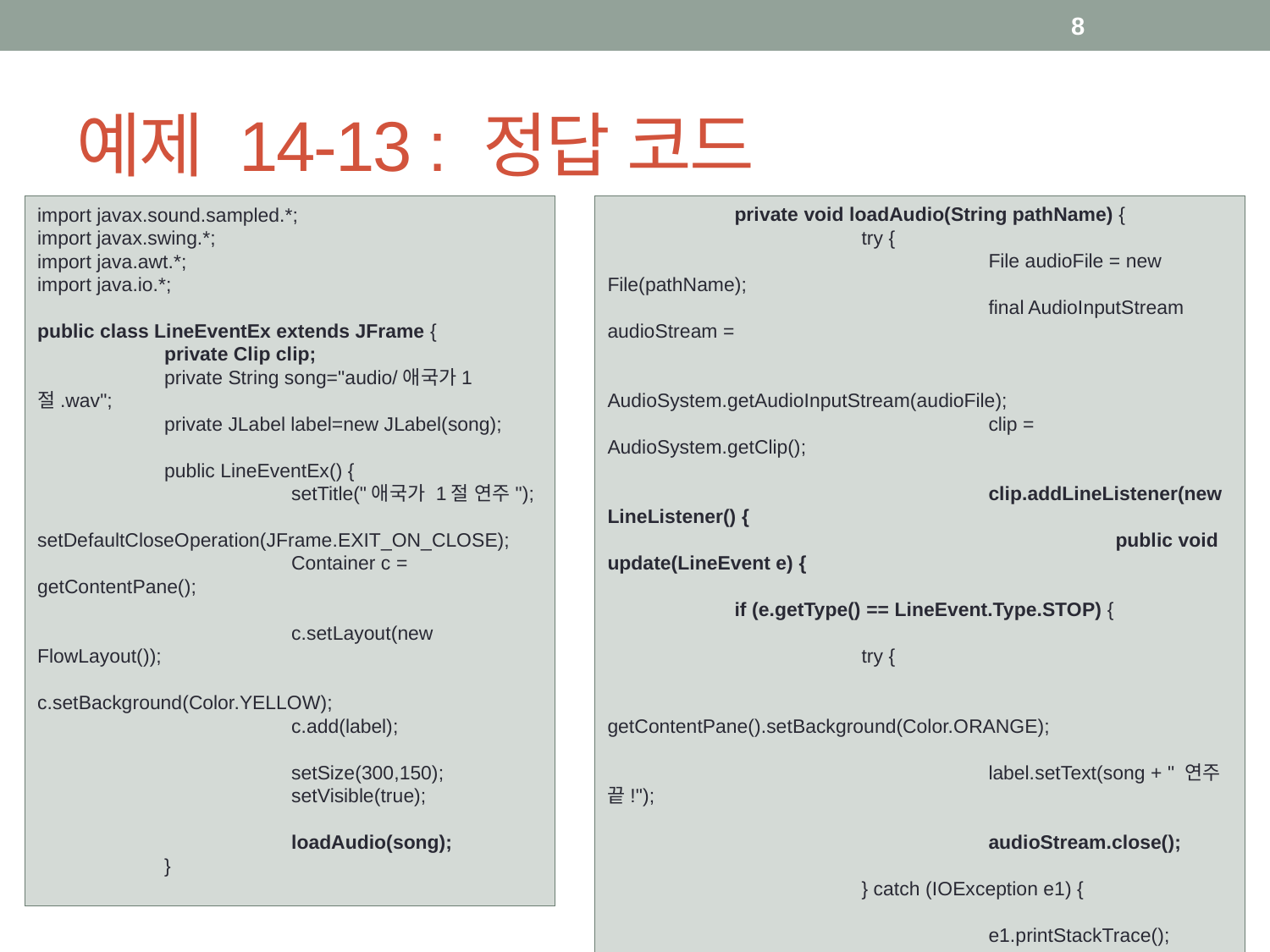

8
# 예제 14-13 : 정답 코드
	private void loadAudio(String pathName) {
		try {
			File audioFile = new File(pathName);
			final AudioInputStream audioStream =
				AudioSystem.getAudioInputStream(audioFile);
			clip = AudioSystem.getClip();

			clip.addLineListener(new LineListener() {
				public void update(LineEvent e) {
					if (e.getType() == LineEvent.Type.STOP) {
						try {
							getContentPane().setBackground(Color.ORANGE);
							label.setText(song + " 연주 끝!");
							audioStream.close();
						} catch (IOException e1) {
							e1.printStackTrace();
						}
					}
				}
			});
			clip.open(audioStream);
			clip.start();
		}
		catch (LineUnavailableException e) { e.printStackTrace(); }
		catch (UnsupportedAudioFileException e) { e.printStackTrace(); }
		catch (IOException e) { e.printStackTrace(); }
		}
	public static void main(String [] args) {
		new LineEventEx();
	}
}
import javax.sound.sampled.*;
import javax.swing.*;
import java.awt.*;
import java.io.*;

public class LineEventEx extends JFrame {
	private Clip clip;
	private String song="audio/애국가1절.wav";
	private JLabel label=new JLabel(song);

	public LineEventEx() {
		setTitle("애국가 1절 연주");
		setDefaultCloseOperation(JFrame.EXIT_ON_CLOSE);
		Container c = getContentPane();

		c.setLayout(new FlowLayout());
		c.setBackground(Color.YELLOW);
		c.add(label);

		setSize(300,150);
		setVisible(true);

		loadAudio(song);
	}